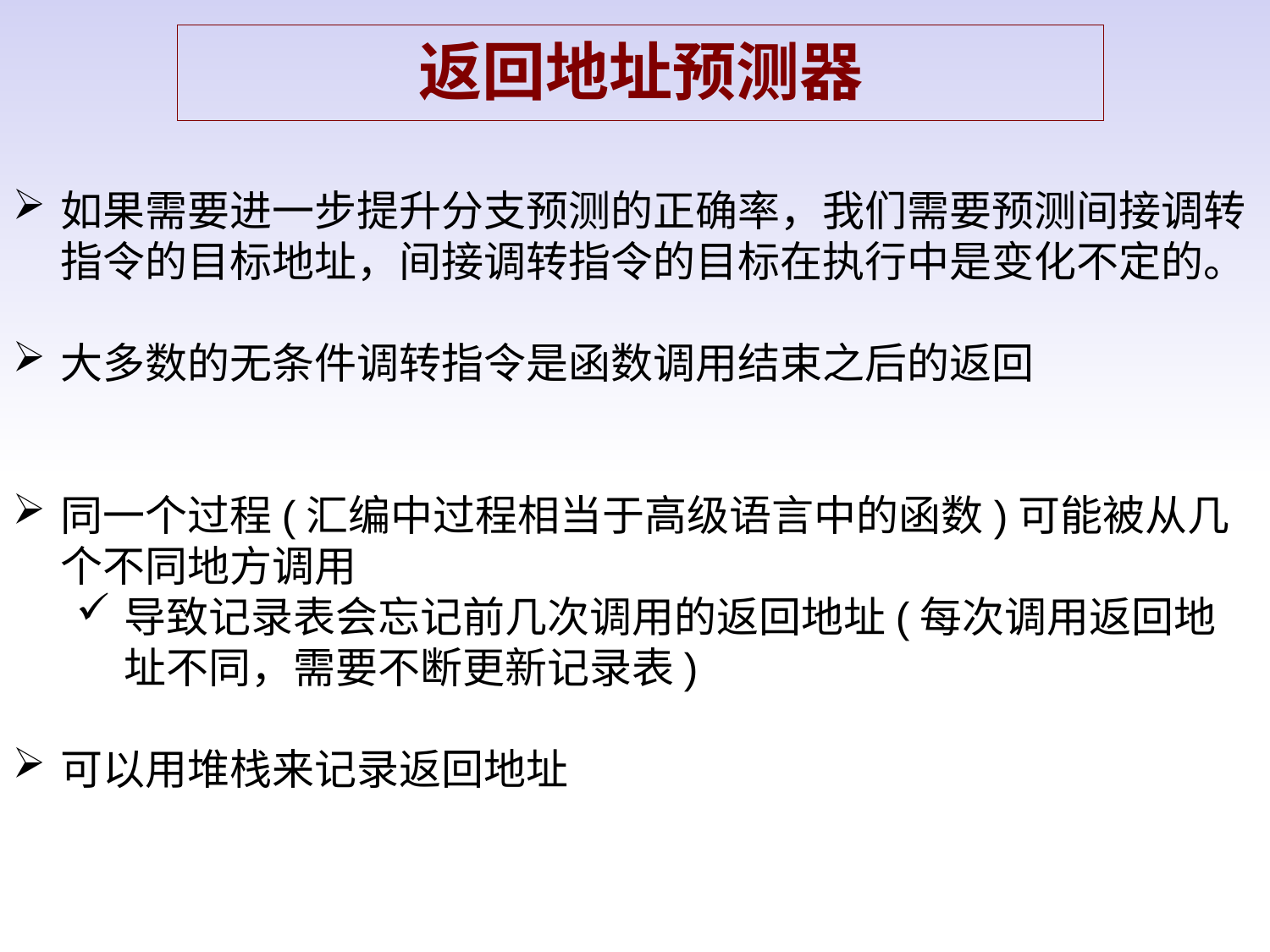

返回地址预测器
如果需要进一步提升分支预测的正确率，我们需要预测间接调转指令的目标地址，间接调转指令的目标在执行中是变化不定的。

大多数的无条件调转指令是函数调用结束之后的返回

同一个过程(汇编中过程相当于高级语言中的函数)可能被从几个不同地方调用
导致记录表会忘记前几次调用的返回地址(每次调用返回地址不同，需要不断更新记录表)

可以用堆栈来记录返回地址